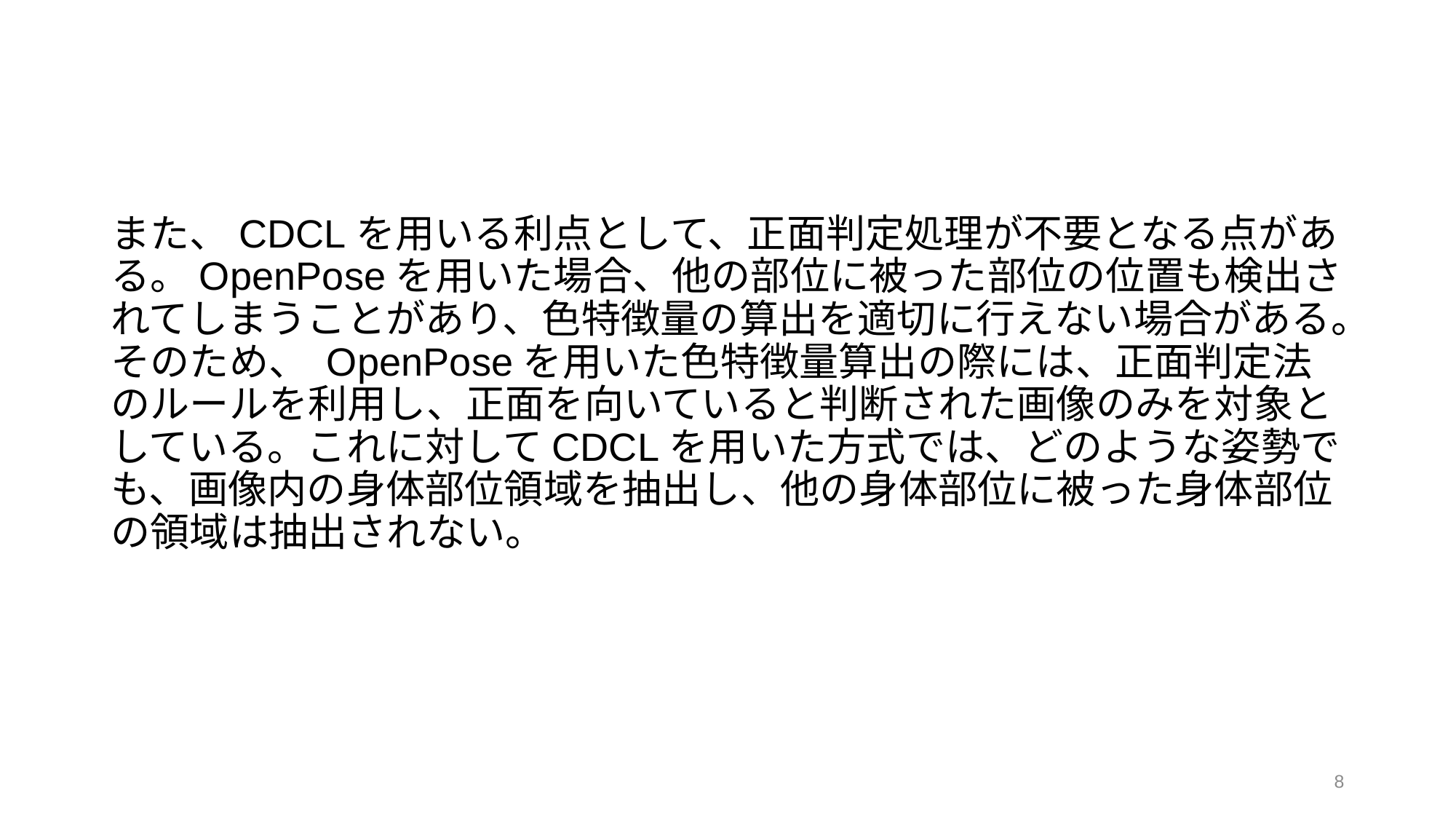

また、CDCLを用いる利点として、正面判定処理が不要となる点がある。OpenPoseを用いた場合、他の部位に被った部位の位置も検出されてしまうことがあり、色特徴量の算出を適切に行えない場合がある。そのため、 OpenPoseを用いた色特徴量算出の際には、正面判定法のルールを利用し、正面を向いていると判断された画像のみを対象としている。これに対してCDCLを用いた方式では、どのような姿勢でも、画像内の身体部位領域を抽出し、他の身体部位に被った身体部位の領域は抽出されない。
8